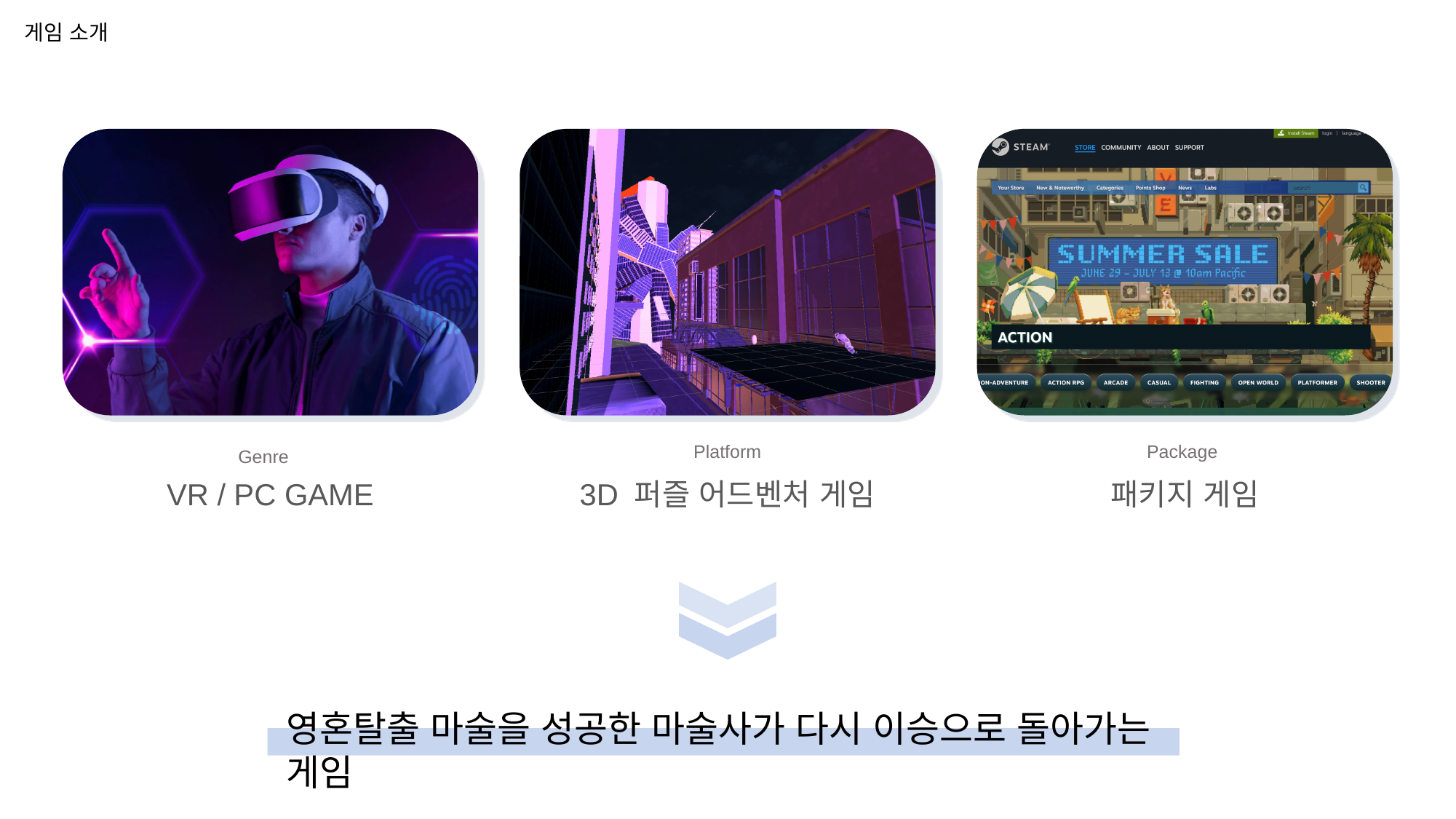

게임 소개

VR / PC GAME

3D 퍼즐 어드벤처 게임

패키지 게임
Package
Platform
Genre

영혼탈출 마술을 성공한 마술사가 다시 이승으로 돌아가는 게임